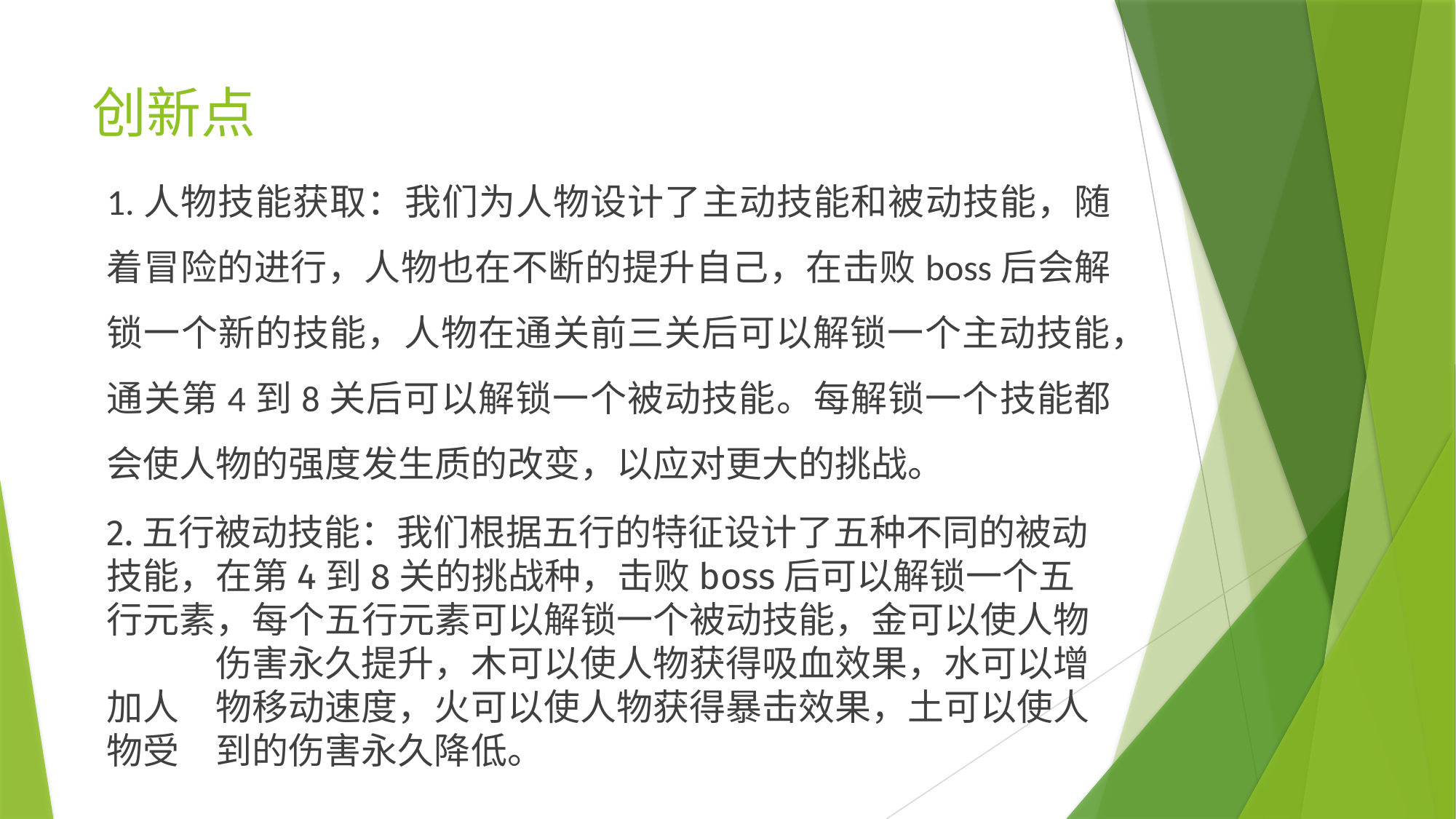

# 创新点
1.人物技能获取：我们为人物设计了主动技能和被动技能，随着冒险的进行，人物也在不断的提升自己，在击败boss后会解锁一个新的技能，人物在通关前三关后可以解锁一个主动技能，通关第4到8关后可以解锁一个被动技能。每解锁一个技能都会使人物的强度发生质的改变，以应对更大的挑战。
2.五行被动技能：我们根据五行的特征设计了五种不同的被动技能，在第4到8关的挑战种，击败boss后可以解锁一个五行元素，每个五行元素可以解锁一个被动技能，金可以使人物	伤害永久提升，木可以使人物获得吸血效果，水可以增加人	物移动速度，火可以使人物获得暴击效果，土可以使人物受	到的伤害永久降低。